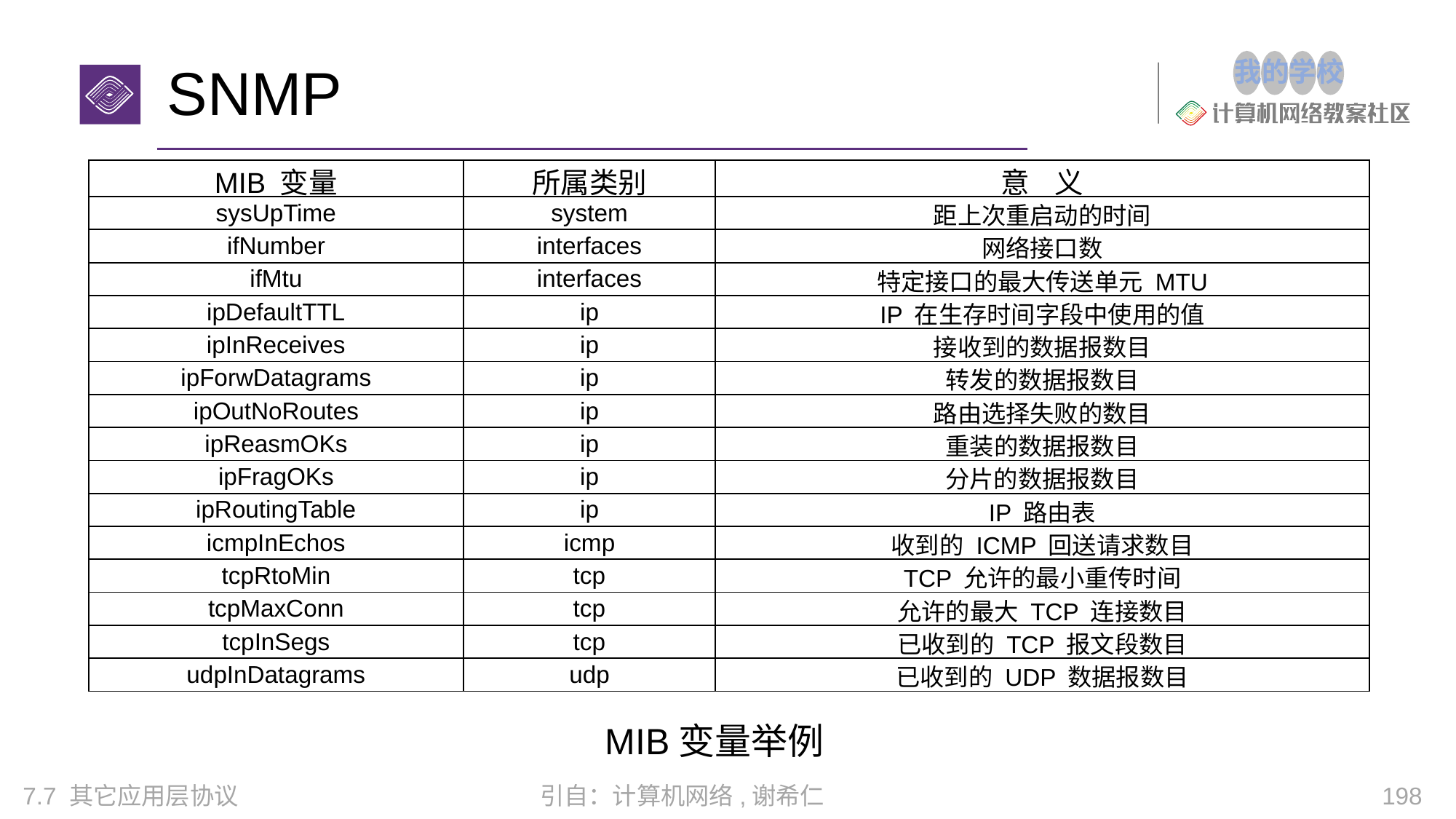

# SNMP
| MIB 变量 | 所属类别 | 意 义 |
| --- | --- | --- |
| sysUpTime | system | 距上次重启动的时间 |
| ifNumber | interfaces | 网络接口数 |
| ifMtu | interfaces | 特定接口的最大传送单元 MTU |
| ipDefaultTTL | ip | IP 在生存时间字段中使用的值 |
| ipInReceives | ip | 接收到的数据报数目 |
| ipForwDatagrams | ip | 转发的数据报数目 |
| ipOutNoRoutes | ip | 路由选择失败的数目 |
| ipReasmOKs | ip | 重装的数据报数目 |
| ipFragOKs | ip | 分片的数据报数目 |
| ipRoutingTable | ip | IP 路由表 |
| icmpInEchos | icmp | 收到的 ICMP 回送请求数目 |
| tcpRtoMin | tcp | TCP 允许的最小重传时间 |
| tcpMaxConn | tcp | 允许的最大 TCP 连接数目 |
| tcpInSegs | tcp | 已收到的 TCP 报文段数目 |
| udpInDatagrams | udp | 已收到的 UDP 数据报数目 |
MIB变量举例
198
7.7 其它应用层协议
引自：计算机网络,谢希仁